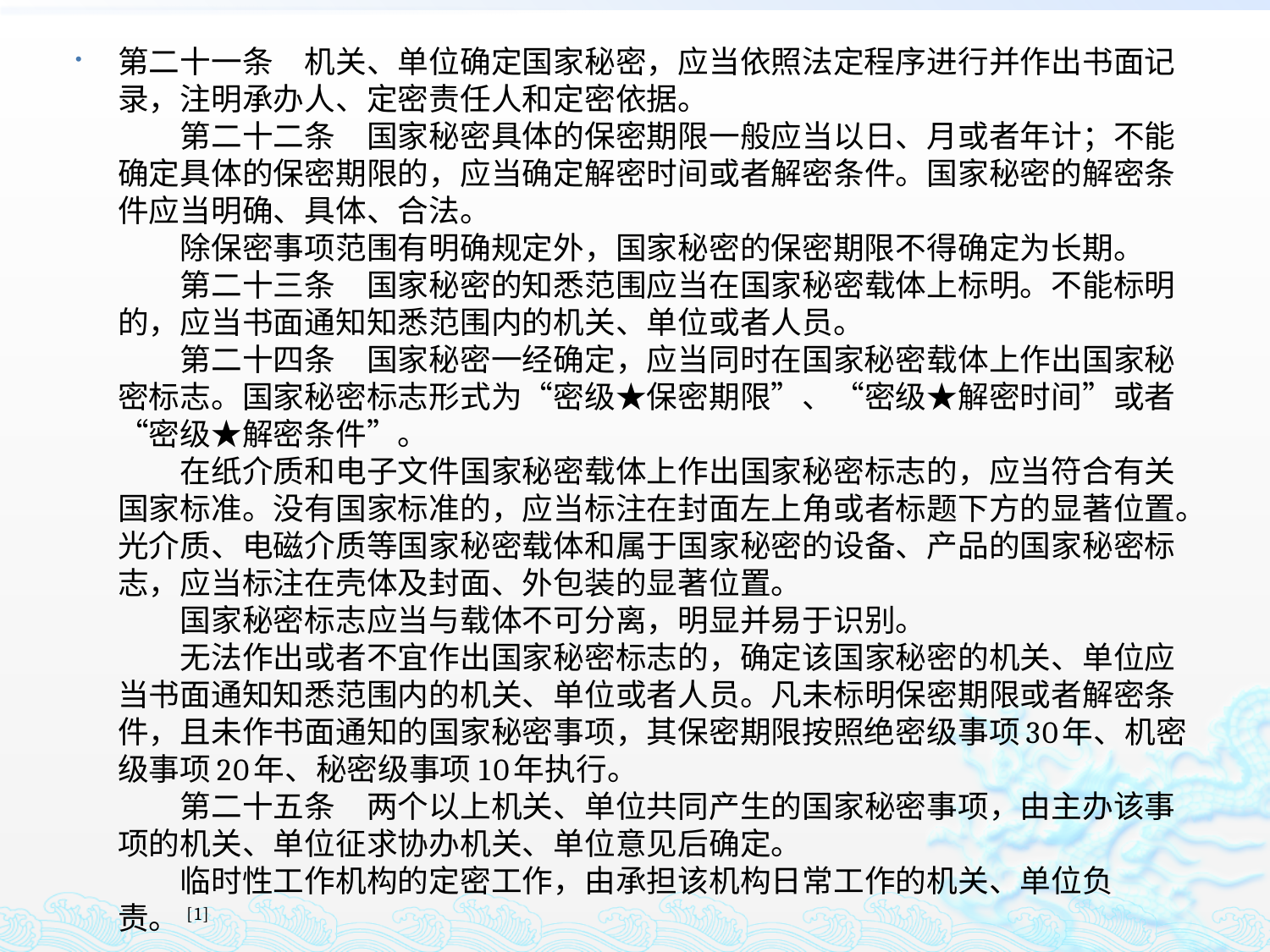

第二十一条　机关、单位确定国家秘密，应当依照法定程序进行并作出书面记录，注明承办人、定密责任人和定密依据。
　　第二十二条　国家秘密具体的保密期限一般应当以日、月或者年计；不能确定具体的保密期限的，应当确定解密时间或者解密条件。国家秘密的解密条件应当明确、具体、合法。
　　除保密事项范围有明确规定外，国家秘密的保密期限不得确定为长期。
　　第二十三条　国家秘密的知悉范围应当在国家秘密载体上标明。不能标明的，应当书面通知知悉范围内的机关、单位或者人员。
　　第二十四条　国家秘密一经确定，应当同时在国家秘密载体上作出国家秘密标志。国家秘密标志形式为“密级★保密期限”、“密级★解密时间”或者“密级★解密条件”。
　　在纸介质和电子文件国家秘密载体上作出国家秘密标志的，应当符合有关国家标准。没有国家标准的，应当标注在封面左上角或者标题下方的显著位置。光介质、电磁介质等国家秘密载体和属于国家秘密的设备、产品的国家秘密标志，应当标注在壳体及封面、外包装的显著位置。
　　国家秘密标志应当与载体不可分离，明显并易于识别。
　　无法作出或者不宜作出国家秘密标志的，确定该国家秘密的机关、单位应当书面通知知悉范围内的机关、单位或者人员。凡未标明保密期限或者解密条件，且未作书面通知的国家秘密事项，其保密期限按照绝密级事项30年、机密级事项20年、秘密级事项10年执行。
　　第二十五条　两个以上机关、单位共同产生的国家秘密事项，由主办该事项的机关、单位征求协办机关、单位意见后确定。
　　临时性工作机构的定密工作，由承担该机构日常工作的机关、单位负责。 [1]